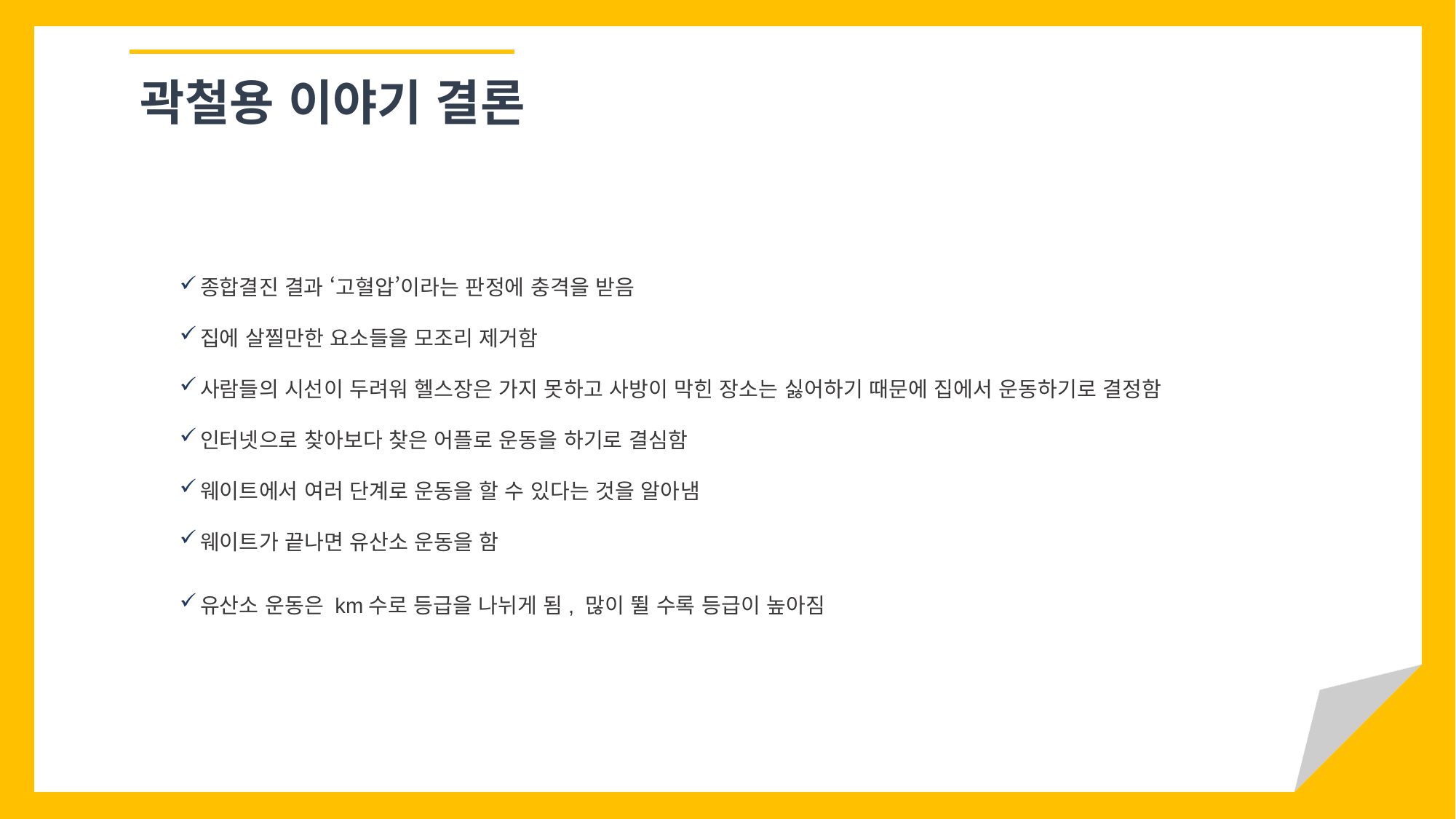

곽철용 이야기 결론
종합결진 결과 ‘고혈압’이라는 판정에 충격을 받음
집에 살찔만한 요소들을 모조리 제거함
사람들의 시선이 두려워 헬스장은 가지 못하고 사방이 막힌 장소는 싫어하기 때문에 집에서 운동하기로 결정함
인터넷으로 찾아보다 찾은 어플로 운동을 하기로 결심함
웨이트에서 여러 단계로 운동을 할 수 있다는 것을 알아냄
웨이트가 끝나면 유산소 운동을 함
유산소 운동은 km수로 등급을 나뉘게 됨, 많이 뛸 수록 등급이 높아짐